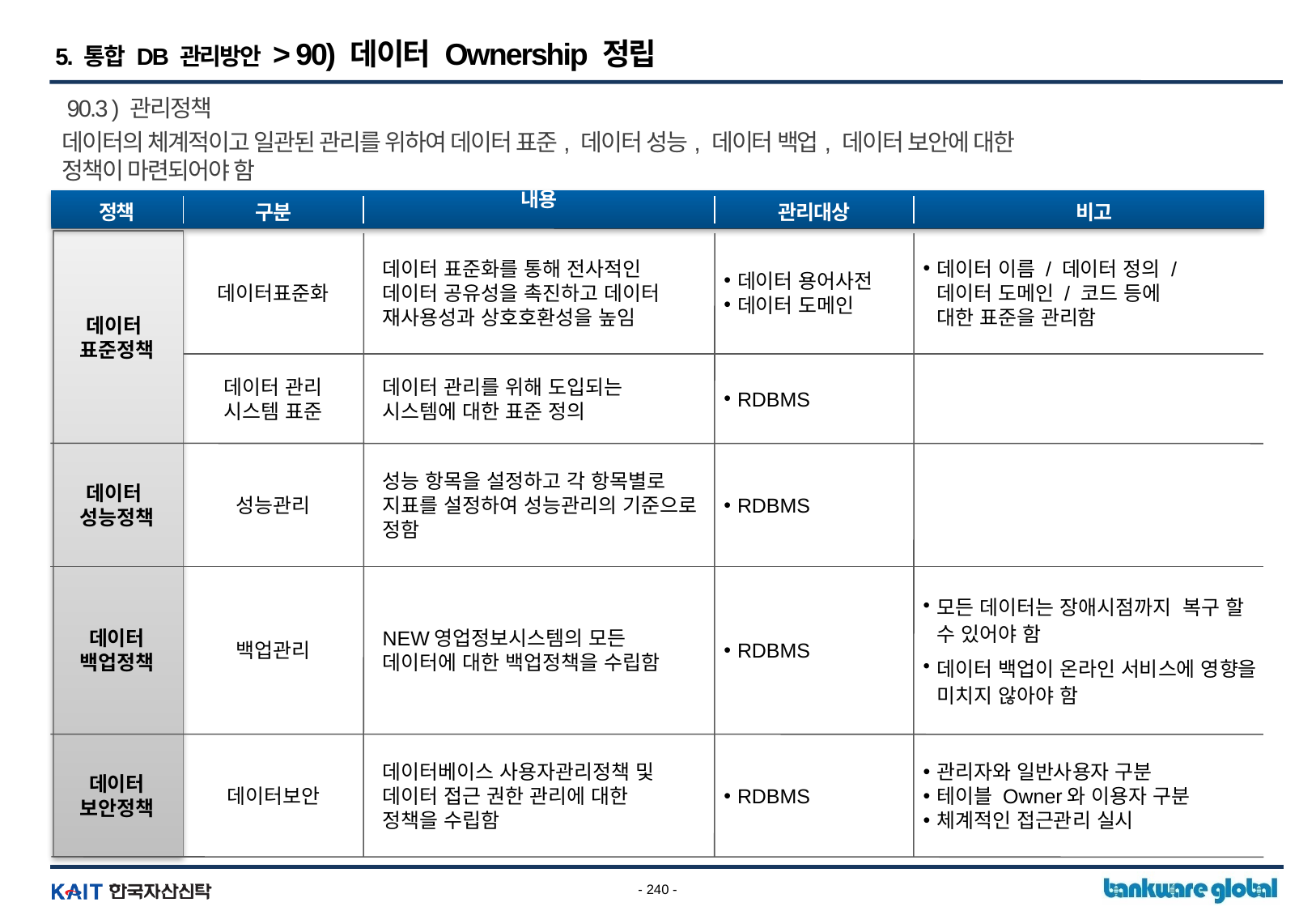

IV. 미래모델 구축방안
4. 데이터 미래모델
5. 통합 DB 관리방안 > 90) 데이터 Ownership 정립
90.3 ) 관리정책
데이터의 체계적이고 일관된 관리를 위하여 데이터 표준, 데이터 성능, 데이터 백업, 데이터 보안에 대한
정책이 마련되어야 함
내용

정책
구분
관리대상
비고
데이터
표준정책
데이터표준화
데이터 표준화를 통해 전사적인
데이터 공유성을 촉진하고 데이터
재사용성과 상호호환성을 높임
데이터 용어사전
데이터 도메인
데이터 이름 / 데이터 정의 /
데이터 도메인 / 코드 등에
대한 표준을 관리함
데이터 관리
시스템 표준
데이터 관리를 위해 도입되는
시스템에 대한 표준 정의
RDBMS

데이터
성능정책
성능관리
성능 항목을 설정하고 각 항목별로 지표를 설정하여 성능관리의 기준으로 정함
RDBMS

데이터
백업정책
백업관리
NEW영업정보시스템의 모든
데이터에 대한 백업정책을 수립함
RDBMS
모든 데이터는 장애시점까지  복구 할 수 있어야 함
데이터 백업이 온라인 서비스에 영향을 미치지 않아야 함
데이터
보안정책
데이터보안
데이터베이스 사용자관리정책 및 데이터 접근 권한 관리에 대한
정책을 수립함
RDBMS
관리자와 일반사용자 구분
테이블 Owner와 이용자 구분
체계적인 접근관리 실시